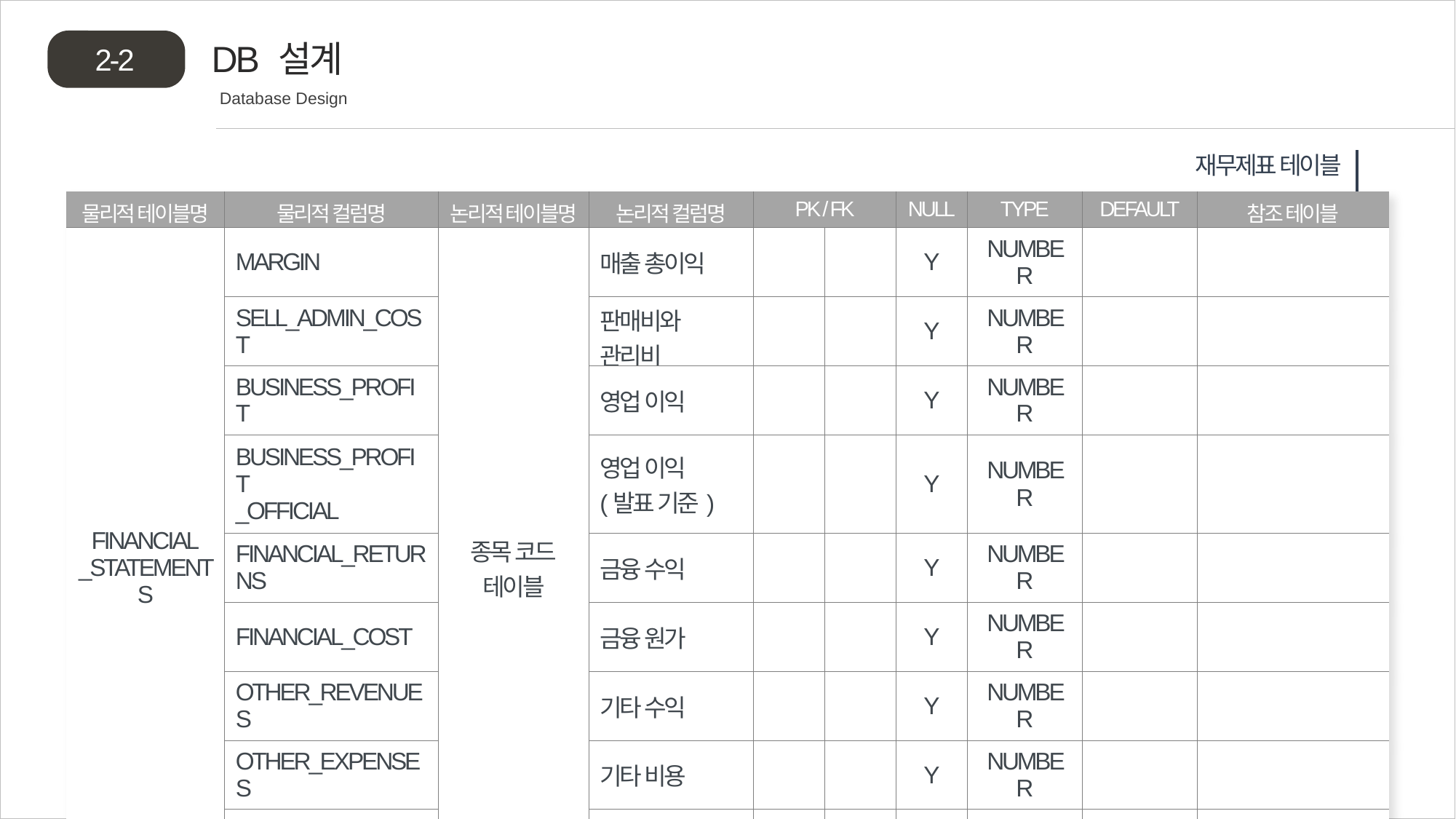

DB 설계
2-2
Database Design
재무제표 테이블
| 물리적 테이블명 | 물리적 컬럼명 | 논리적 테이블명 | 논리적 컬럼명 | PK / FK |  | NULL | TYPE | DEFAULT | 참조 테이블 |
| --- | --- | --- | --- | --- | --- | --- | --- | --- | --- |
| FINANCIAL \_STATEMENTS | MARGIN | 종목 코드 테이블 | 매출 총이익 |  |  | Y | NUMBER |  |  |
|  | SELL\_ADMIN\_COST |  | 판매비와 관리비 |  |  | Y | NUMBER |  |  |
|  | BUSINESS\_PROFIT |  | 영업 이익 |  |  | Y | NUMBER |  |  |
|  | BUSINESS\_PROFIT \_OFFICIAL |  | 영업 이익 (발표 기준) |  |  | Y | NUMBER |  |  |
|  | FINANCIAL\_RETURNS |  | 금융 수익 |  |  | Y | NUMBER |  |  |
|  | FINANCIAL\_COST |  | 금융 원가 |  |  | Y | NUMBER |  |  |
|  | OTHER\_REVENUES |  | 기타 수익 |  |  | Y | NUMBER |  |  |
|  | OTHER\_EXPENSES |  | 기타 비용 |  |  | Y | NUMBER |  |  |
|  | CONTROL\_FIRMS \_PROFIT |  | 종속/지배/관련 기업 관련 손익 |  |  | Y | NUMBER |  |  |